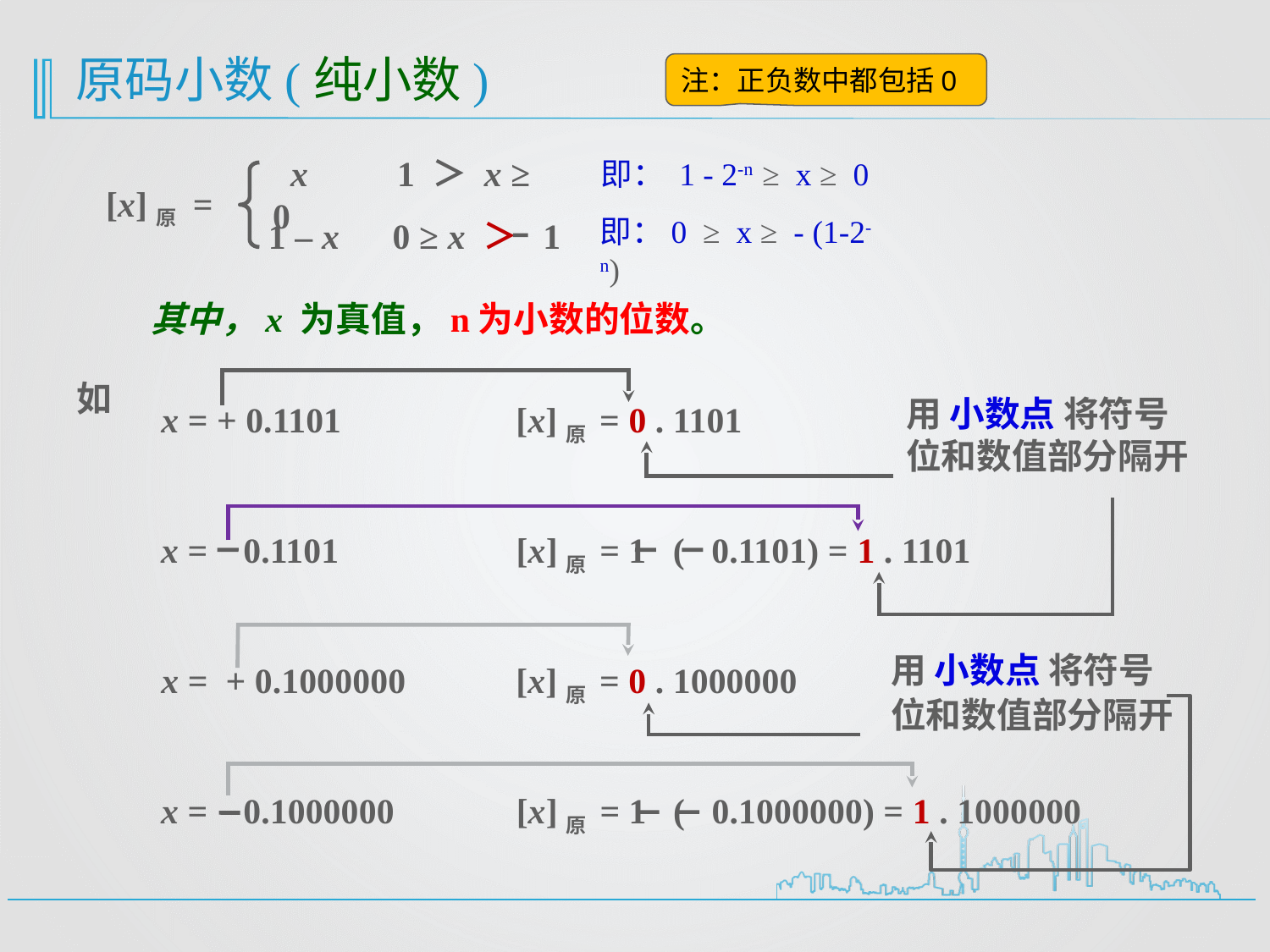

原码小数(纯小数)
注：正负数中都包括0
  x          1 ＞ x ≥ 0

[x]原 =
1 – x      0 ≥ x ＞  1

即： 1 - 2-n  ≥  x ≥  0
即：0  ≥  x ≥  - (1-2-n)
其中，x 为真值，n为小数的位数。
如

用 小数点 将符号
位和数值部分隔开
x = + 0.1101
[x]原 = 0 . 1101

x =    0.1101

[x]原 = 1   (   0.1101) = 1 . 1101

用 小数点 将符号
位和数值部分隔开
x =  + 0.1000000
[x]原 = 0 . 1000000

x =    0.1000000

[x]原 = 1   (   0.1000000) = 1 . 1000000